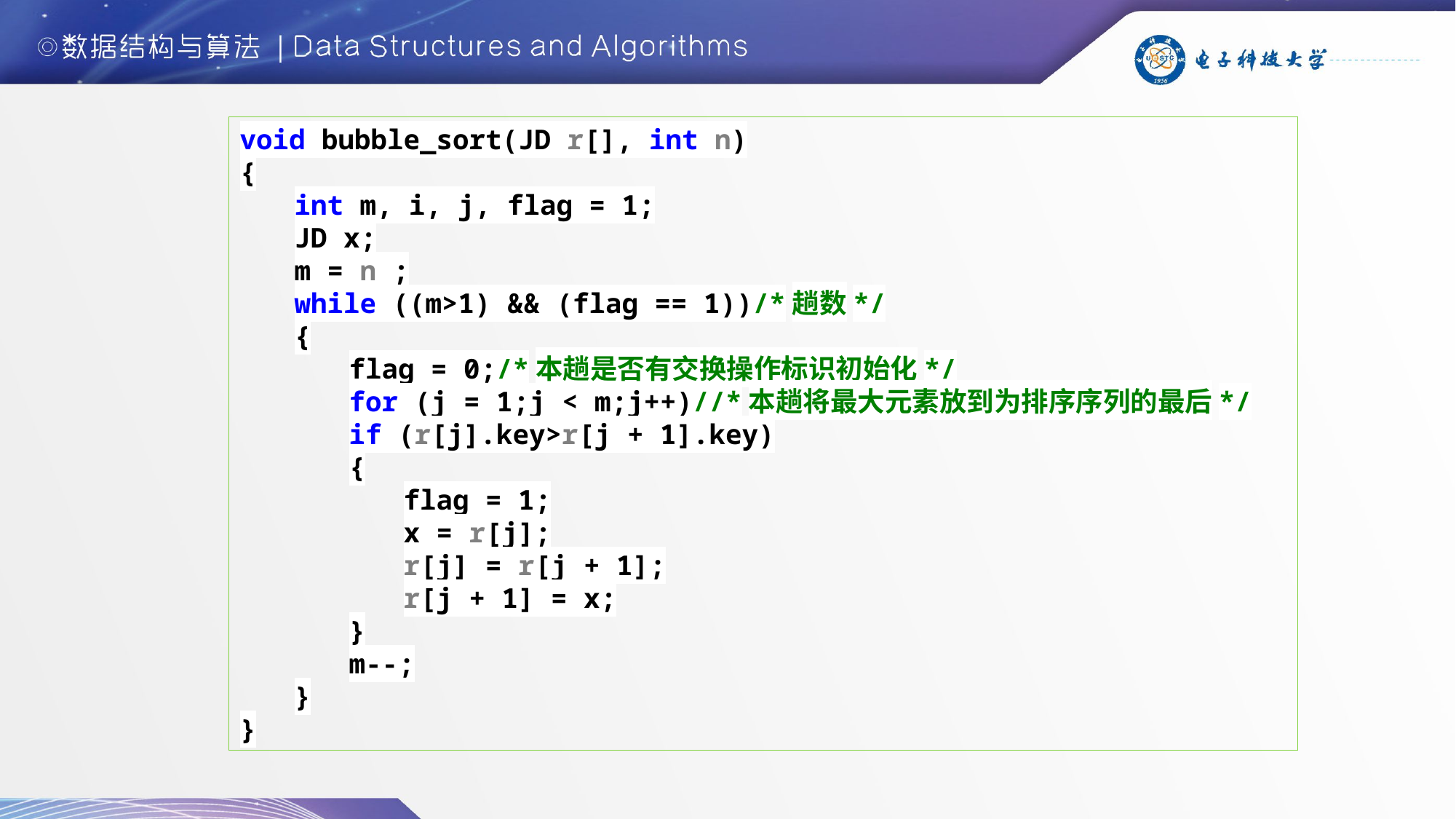

void bubble_sort(JD r[], int n)
{
int m, i, j, flag = 1;
JD x;
m = n ;
while ((m>1) && (flag == 1))/*趟数*/
{
flag = 0;/*本趟是否有交换操作标识初始化*/
for (j = 1;j < m;j++)//*本趟将最大元素放到为排序序列的最后*/
if (r[j].key>r[j + 1].key)
{
flag = 1;
x = r[j];
r[j] = r[j + 1];
r[j + 1] = x;
}
m--;
}
}